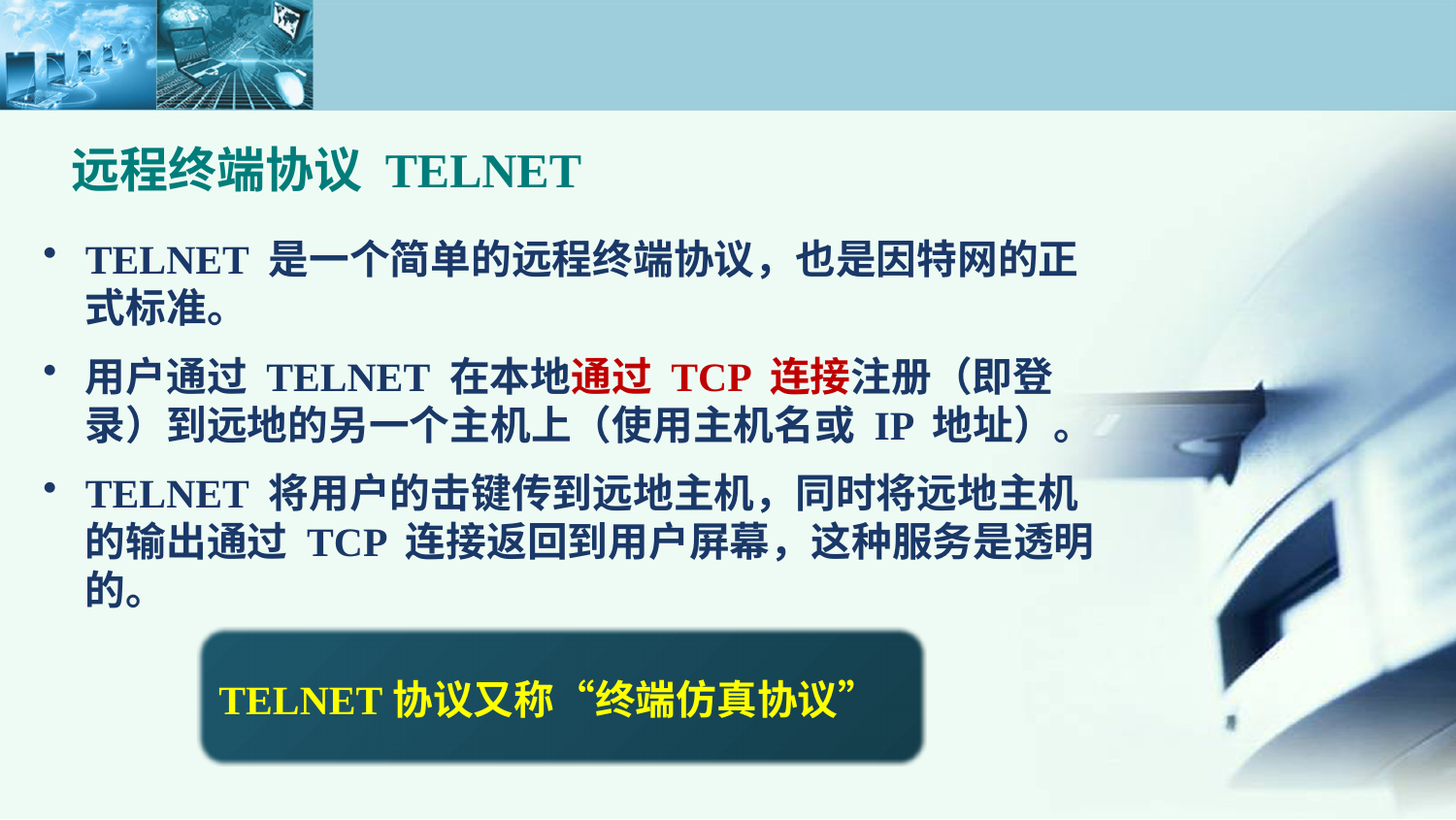

远程终端协议 TELNET
TELNET 是一个简单的远程终端协议，也是因特网的正式标准。
用户通过 TELNET 在本地通过 TCP 连接注册（即登录）到远地的另一个主机上（使用主机名或 IP 地址）。
TELNET 将用户的击键传到远地主机，同时将远地主机的输出通过 TCP 连接返回到用户屏幕，这种服务是透明的。
TELNET协议又称“终端仿真协议”